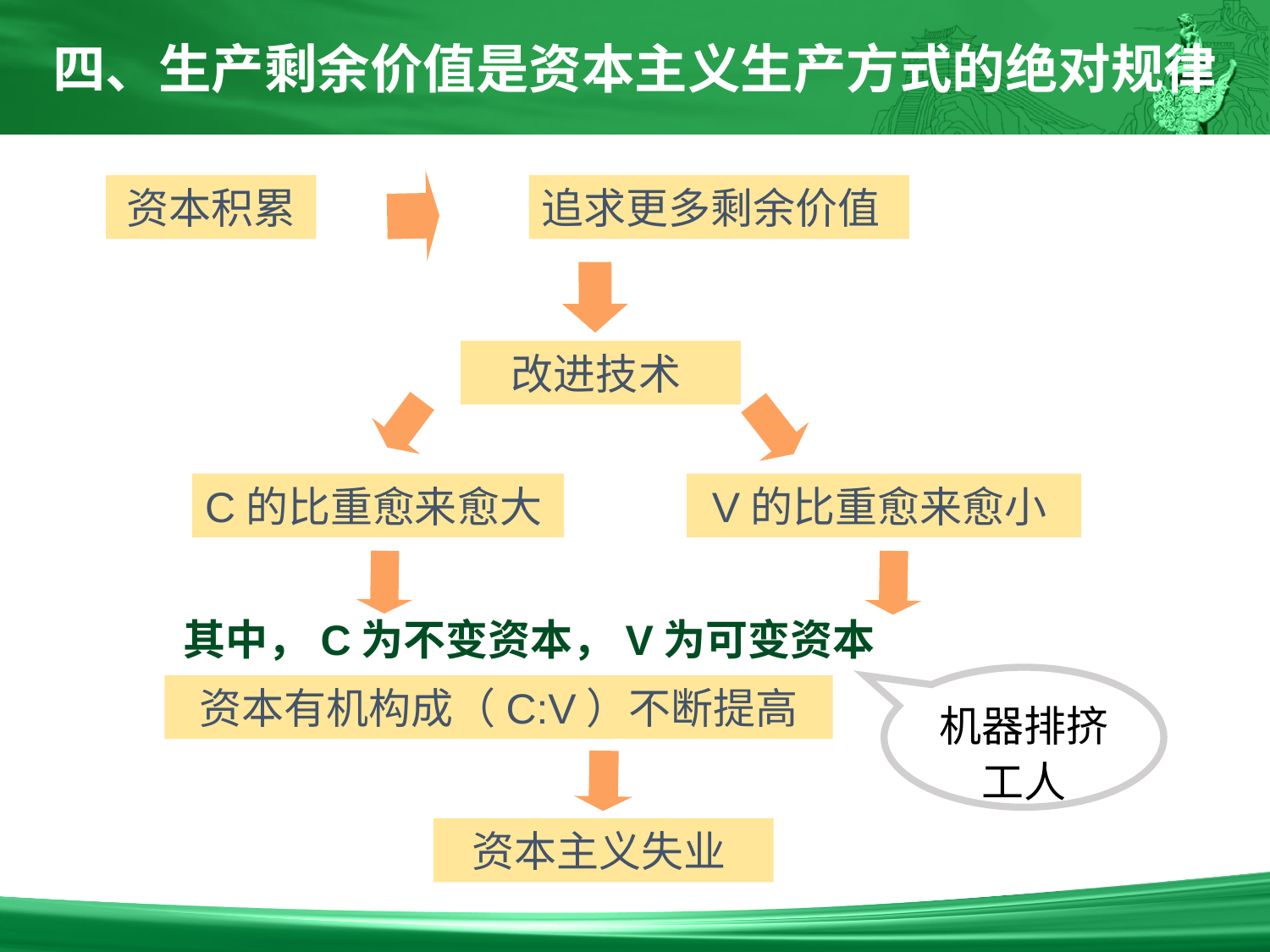

四、生产剩余价值是资本主义生产方式的绝对规律

资本积累
追求更多剩余价值

改进技术

C的比重愈来愈大
V的比重愈来愈小

其中，C为不变资本，V为可变资本
机器排挤工人
资本有机构成（C:V）不断提高

资本主义失业